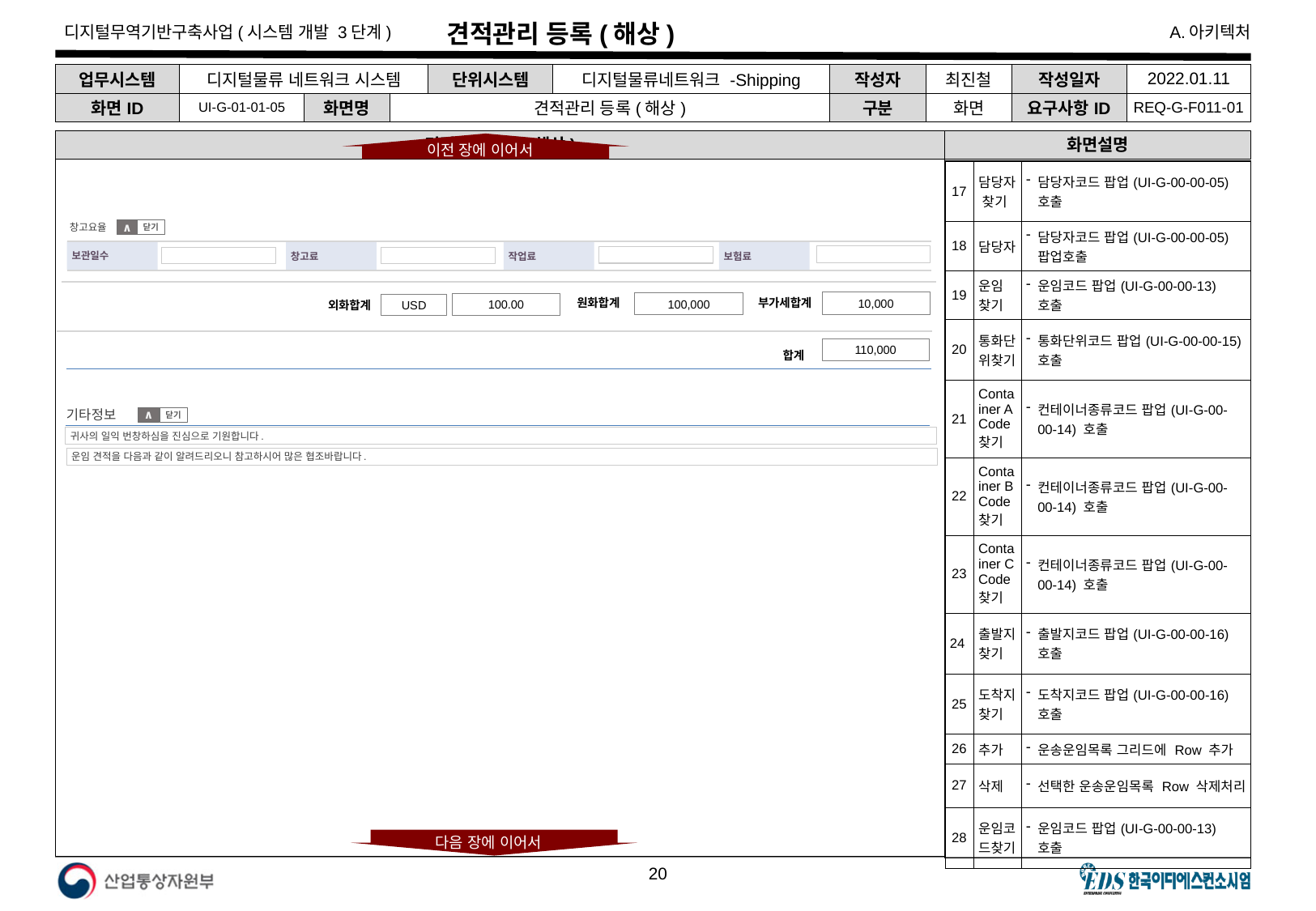

# 견적관리 등록(해상)
| 업무시스템 | 디지털물류 네트워크 시스템 |  |  | 단위시스템 | 디지털물류네트워크 -Shipping | 작성자 | 최진철 | 작성일자 | 2022.01.11 |
| --- | --- | --- | --- | --- | --- | --- | --- | --- | --- |
| 화면ID | UI-G-01-01-05 | 화면명 | 견적관리 등록(해상) |  |  | 구분 | 화면 | 요구사항ID | REQ-G-F011-01 |
견적관리 등록(해상)
화면설명

이전 장에 이어서

| 17 | 담당자 찾기 | 담당자코드 팝업(UI-G-00-00-05) 호출 |
| --- | --- | --- |
| 18 | 담당자 | 담당자코드 팝업(UI-G-00-00-05) 팝업호출 |
| 19 | 운임 찾기 | 운임코드 팝업(UI-G-00-00-13) 호출 |
| 20 | 통화단위찾기 | 통화단위코드 팝업(UI-G-00-00-15) 호출 |
| 21 | Container A Code 찾기 | 컨테이너종류코드 팝업(UI-G-00-00-14) 호출 |
| 22 | Container B Code 찾기 | 컨테이너종류코드 팝업(UI-G-00-00-14) 호출 |
| 23 | Container C Code 찾기 | 컨테이너종류코드 팝업(UI-G-00-00-14) 호출 |
| 24 | 출발지 찾기 | 출발지코드 팝업(UI-G-00-00-16) 호출 |
| 25 | 도착지찾기 | 도착지코드 팝업(UI-G-00-00-16) 호출 |
| 26 | 추가 | 운송운임목록 그리드에 Row 추가 |
| 27 | 삭제 | 선택한 운송운임목록 Row 삭제처리 |
| 28 | 운임코드찾기 | 운임코드 팝업(UI-G-00-00-13) 호출 |
창고요율
닫기
∧
보관일수
창고료
보험료
작업료

부가세합계
원화합계
외화합계
10,000
100,000
100.00
USD
110,000
합계
기타정보
닫기
∧
귀사의 일익 번창하심을 진심으로 기원합니다.
운임 견적을 다음과 같이 알려드리오니 참고하시어 많은 협조바랍니다.
다음 장에 이어서